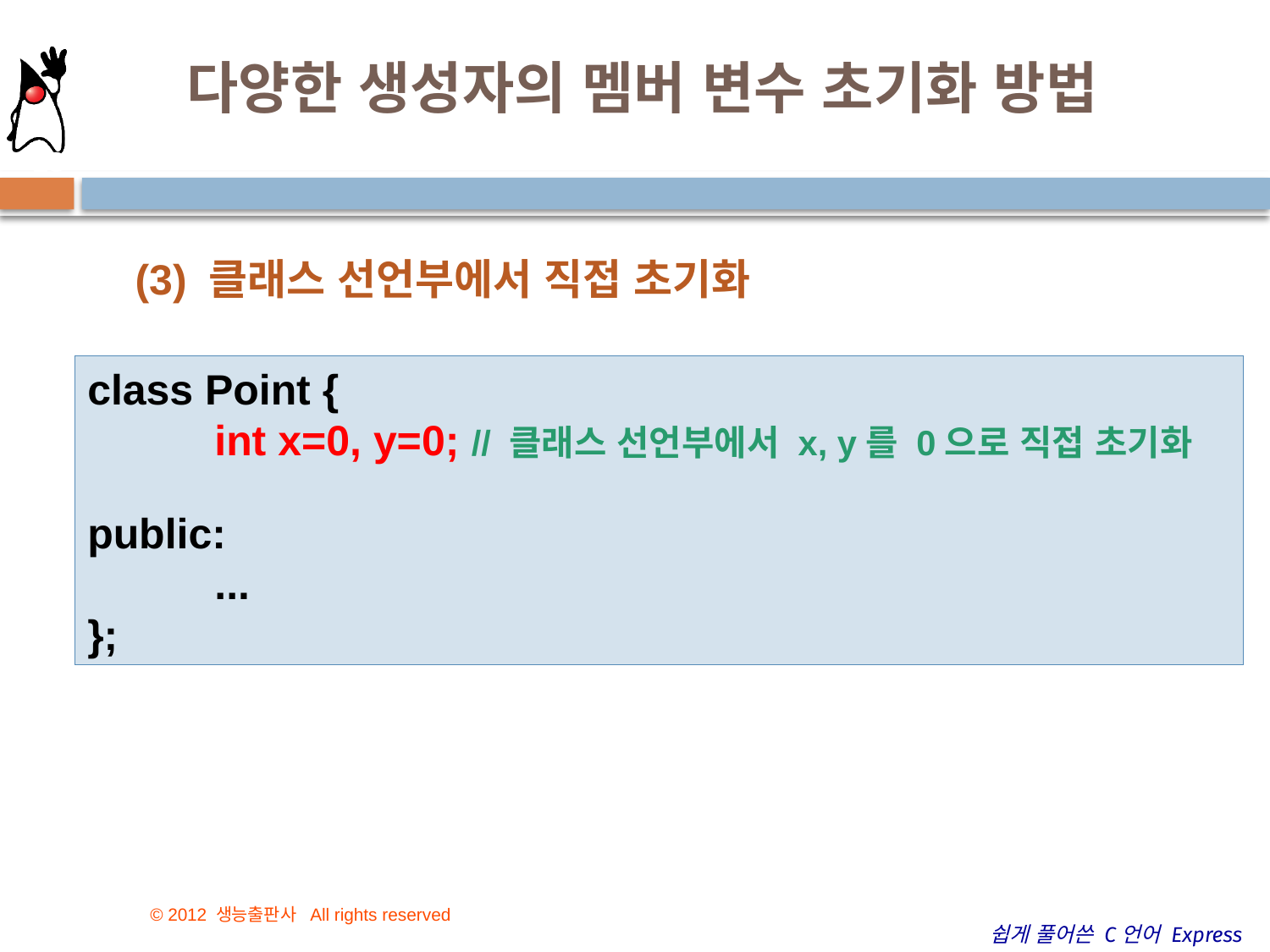

# 다양한 생성자의 멤버 변수 초기화 방법
28
(3) 클래스 선언부에서 직접 초기화
class Point {
	int x=0, y=0; // 클래스 선언부에서 x, y를 0으로 직접 초기화

public:
	...
};